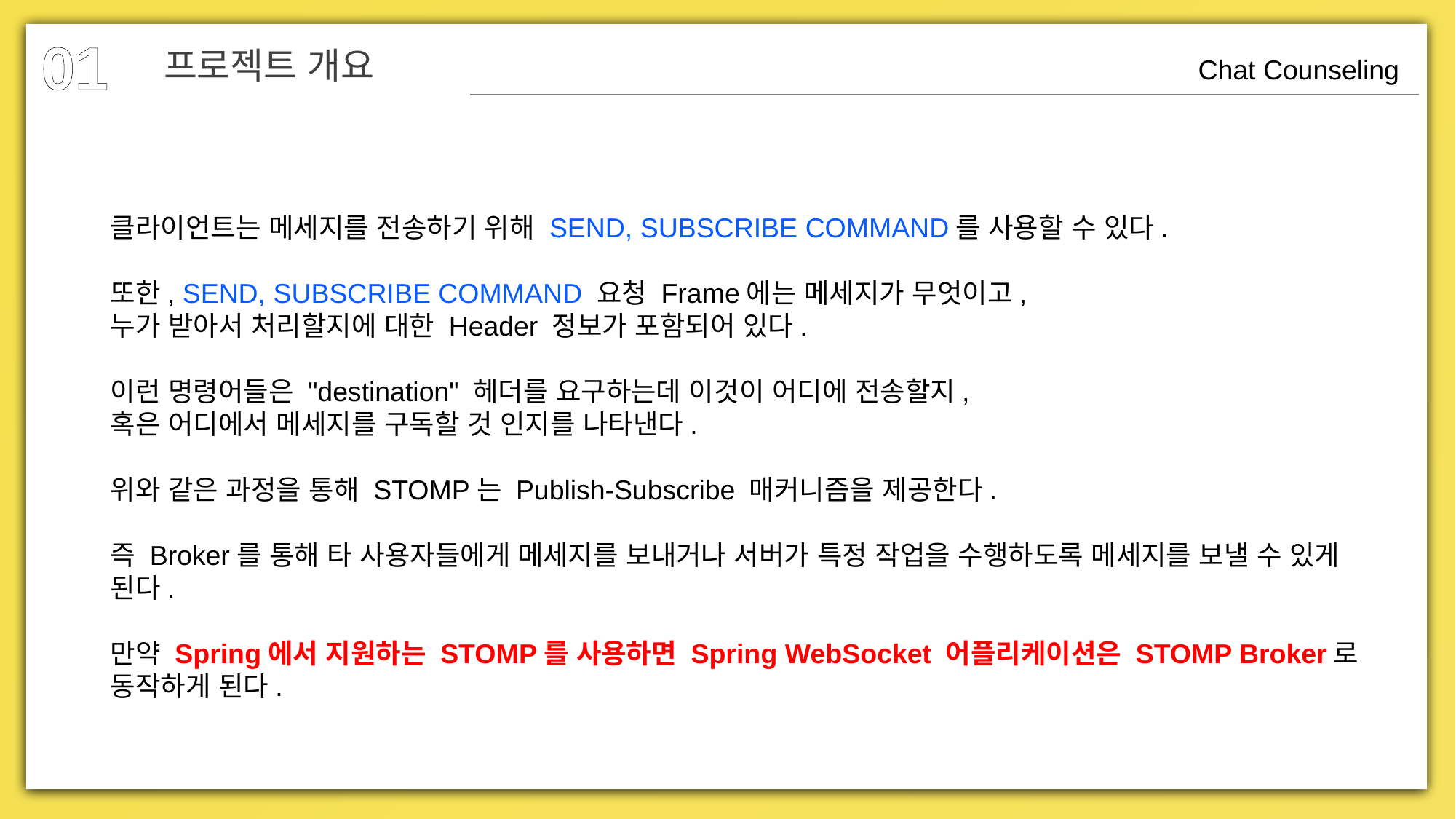

01

프로젝트 개요
Chat Counseling
클라이언트는 메세지를 전송하기 위해 SEND, SUBSCRIBE COMMAND를 사용할 수 있다.

또한, SEND, SUBSCRIBE COMMAND 요청 Frame에는 메세지가 무엇이고,
누가 받아서 처리할지에 대한 Header 정보가 포함되어 있다.

이런 명령어들은 "destination" 헤더를 요구하는데 이것이 어디에 전송할지,
혹은 어디에서 메세지를 구독할 것 인지를 나타낸다.

위와 같은 과정을 통해 STOMP는 Publish-Subscribe 매커니즘을 제공한다.

즉 Broker를 통해 타 사용자들에게 메세지를 보내거나 서버가 특정 작업을 수행하도록 메세지를 보낼 수 있게 된다.

만약 Spring에서 지원하는 STOMP를 사용하면 Spring WebSocket 어플리케이션은 STOMP Broker로 동작하게 된다.